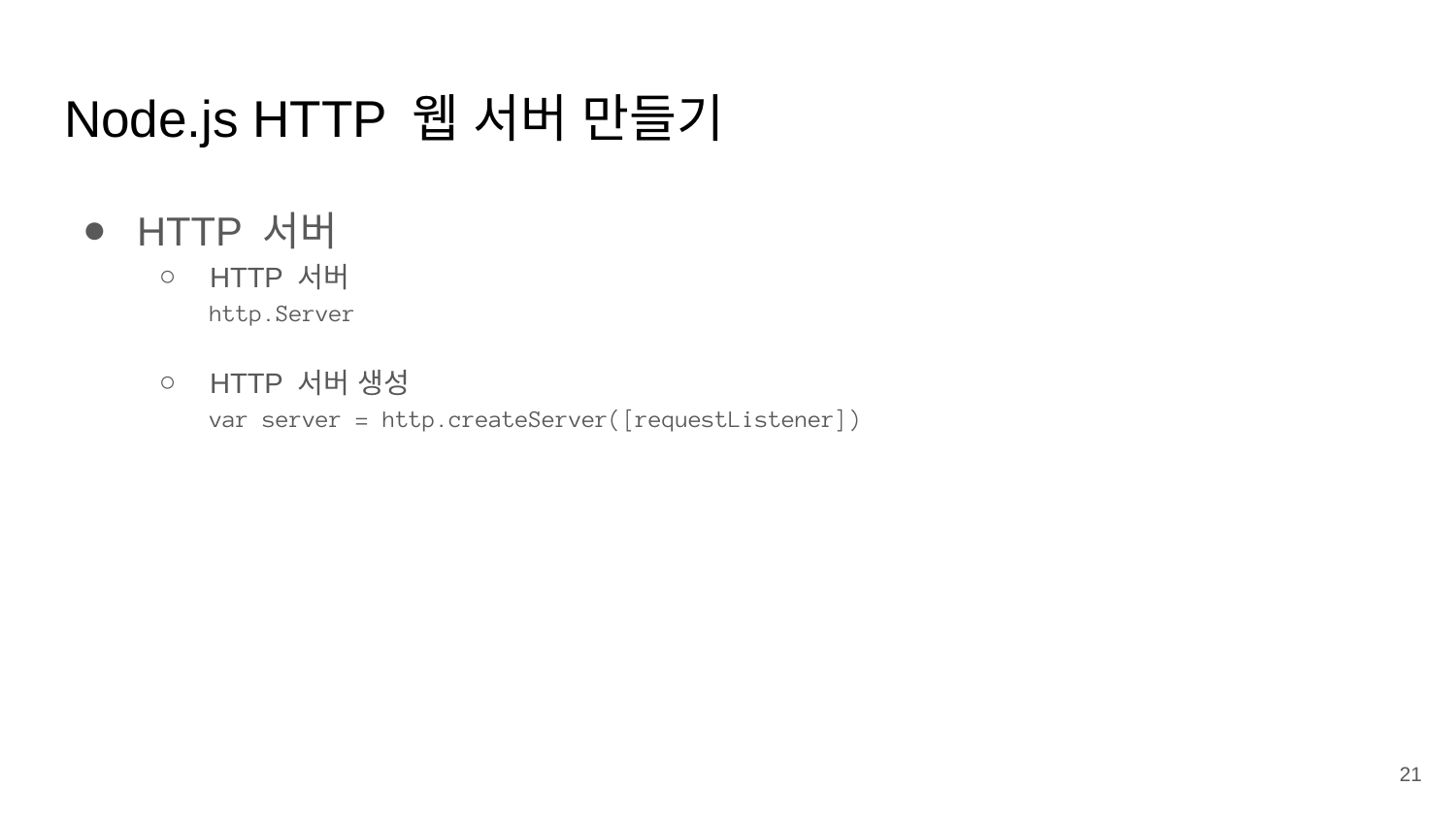

# Node.js HTTP 웹 서버 만들기
HTTP 서버
HTTP 서버
http.Server

HTTP 서버 생성
var server = http.createServer([requestListener])
21